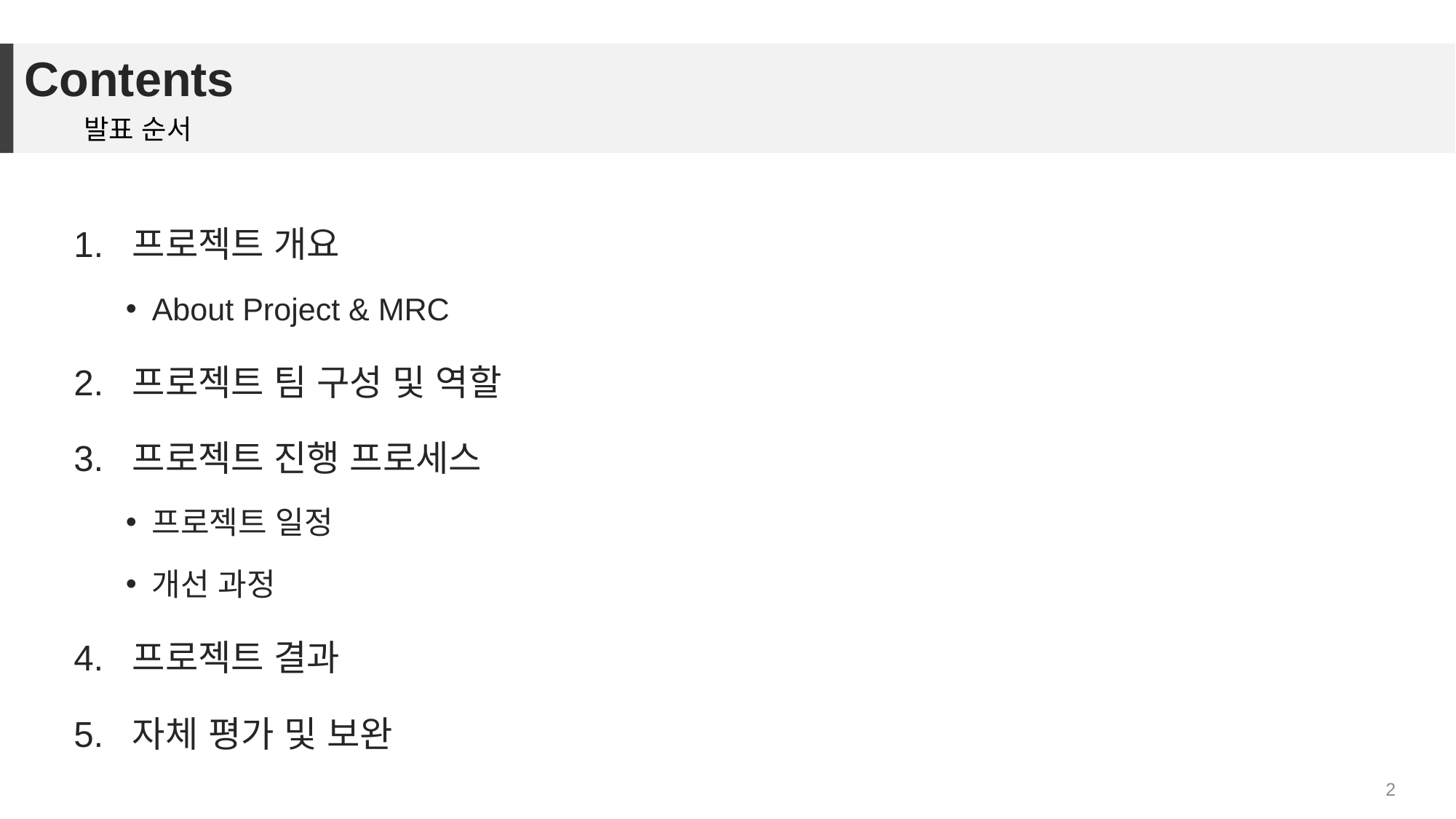

# Contents
발표 순서
프로젝트 개요
About Project & MRC
프로젝트 팀 구성 및 역할
프로젝트 진행 프로세스
프로젝트 일정
개선 과정
프로젝트 결과
자체 평가 및 보완
2